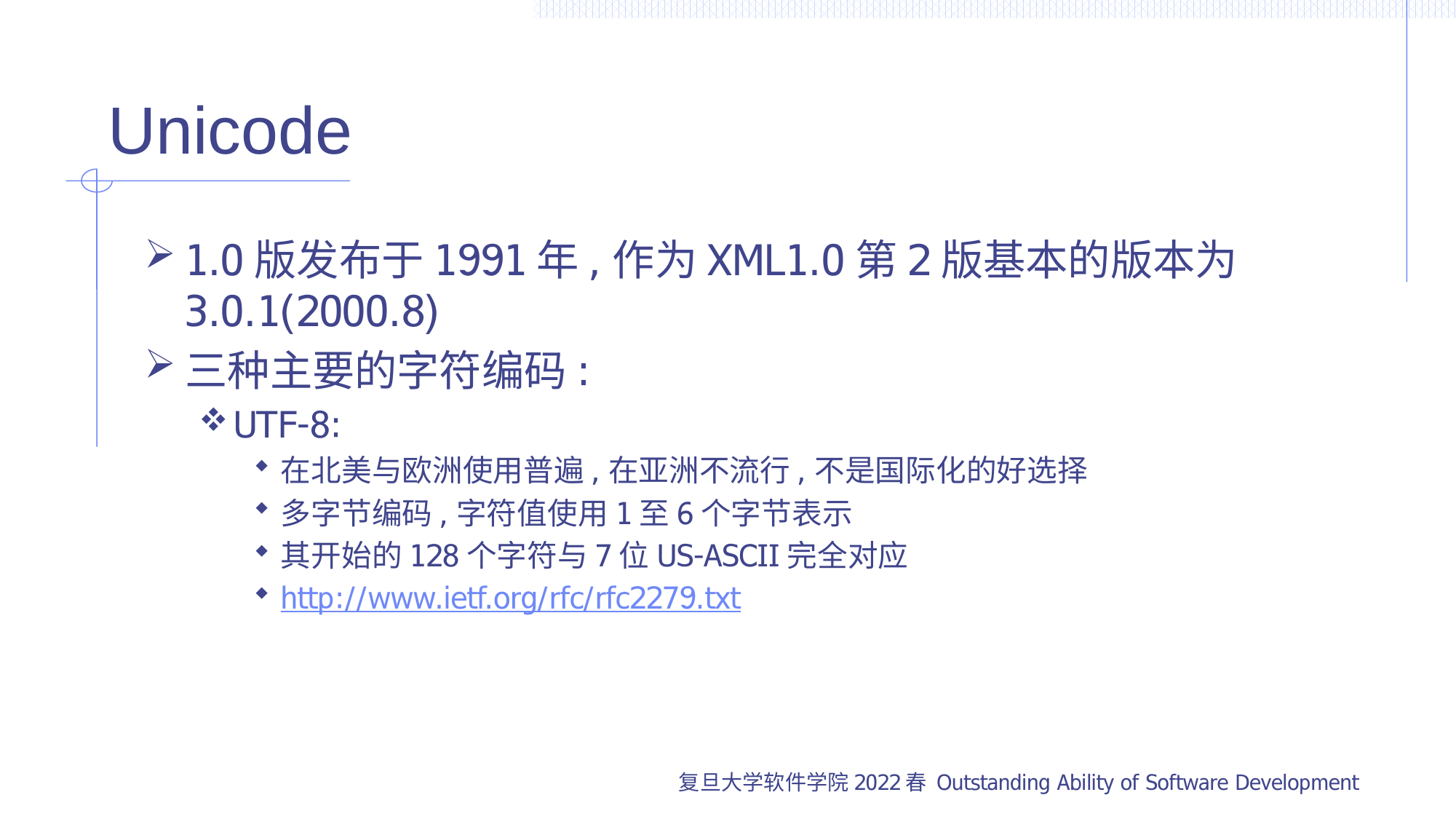

# Unicode
1.0版发布于1991年,作为XML1.0第2版基本的版本为3.0.1(2000.8)
三种主要的字符编码:
UTF-8:
在北美与欧洲使用普遍,在亚洲不流行,不是国际化的好选择
多字节编码,字符值使用1至6个字节表示
其开始的128个字符与7位US-ASCII完全对应
http://www.ietf.org/rfc/rfc2279.txt